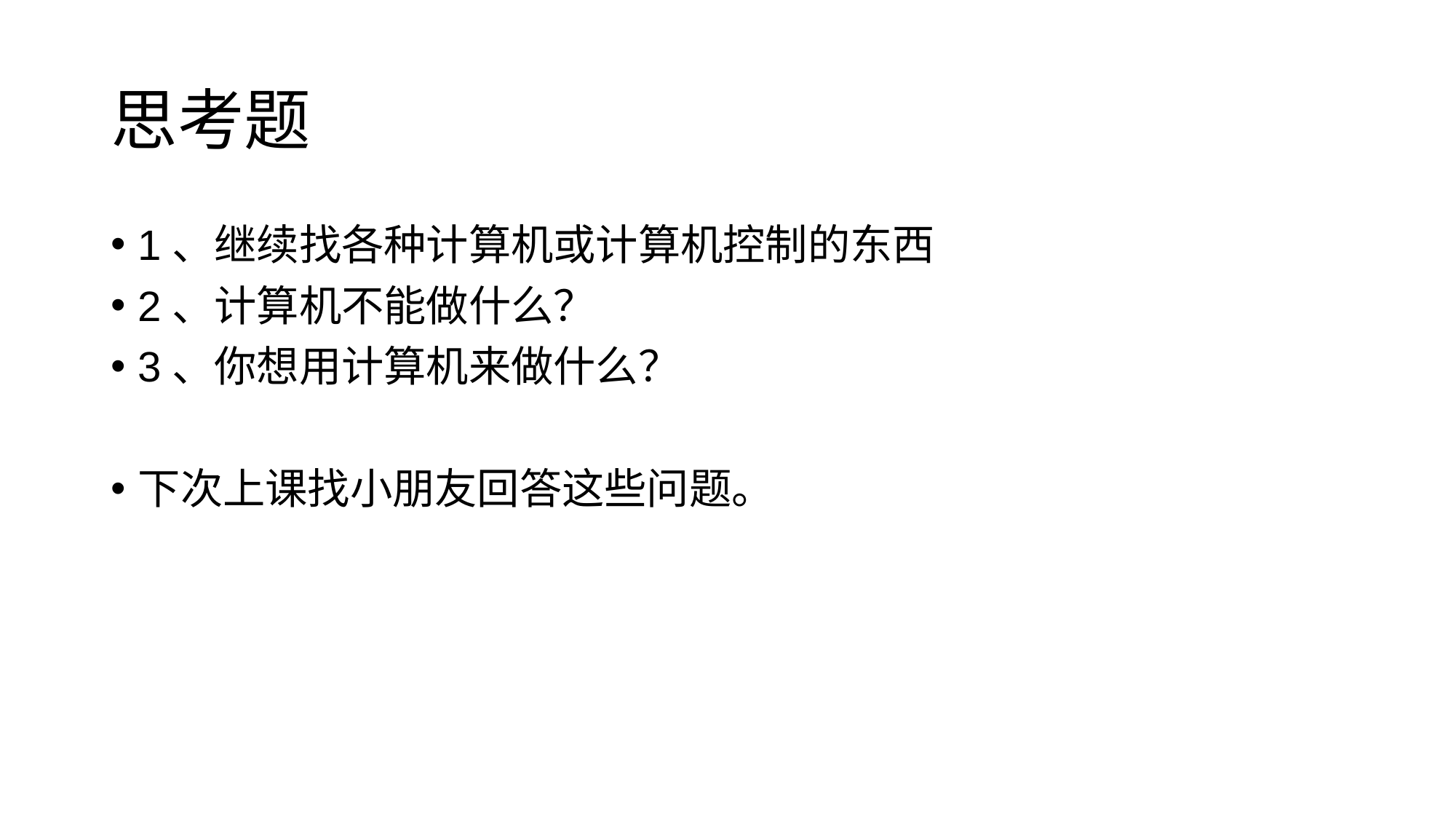

# 思考题
1、继续找各种计算机或计算机控制的东西
2、计算机不能做什么？
3、你想用计算机来做什么？

下次上课找小朋友回答这些问题。